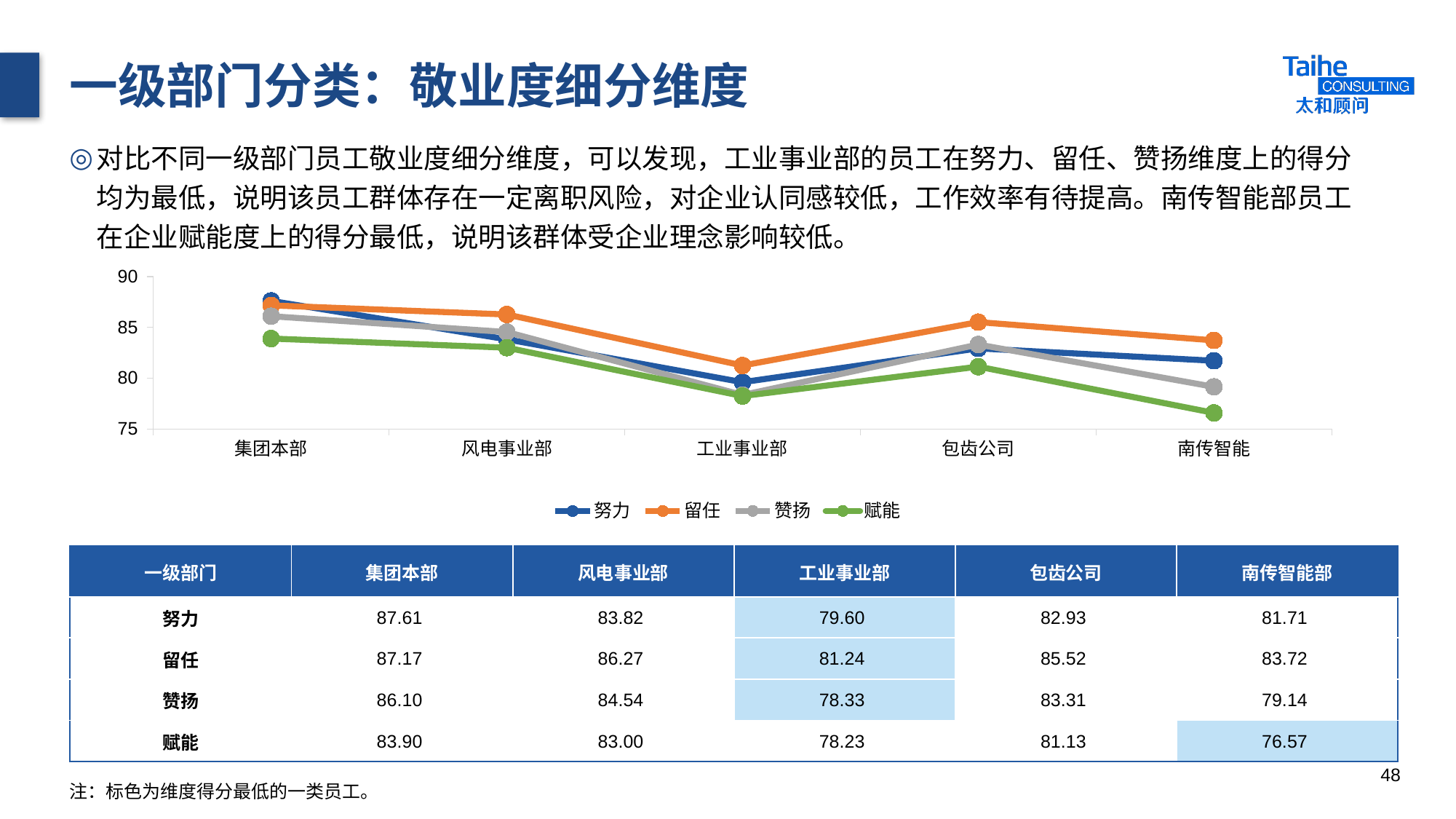

# 一级部门分类：敬业度细分维度
对比不同一级部门员工敬业度细分维度，可以发现，工业事业部的员工在努力、留任、赞扬维度上的得分均为最低，说明该员工群体存在一定离职风险，对企业认同感较低，工作效率有待提高。南传智能部员工在企业赋能度上的得分最低，说明该群体受企业理念影响较低。

### Chart

| Category | 努力 | 留任 | 赞扬 | 赋能 |
|---|---|---|---|---|
| 集团本部 | 87.61 | 87.17 | 86.1 | 83.9 |
| 风电事业部 | 83.82 | 86.27 | 84.54 | 83.0 |
| 工业事业部 | 79.6 | 81.24 | 78.33 | 78.23 |
| 包齿公司 | 82.93 | 85.52 | 83.31 | 81.13 |
| 南传智能 | 81.71 | 83.72 | 79.14 | 76.57 |
| 一级部门 | 集团本部 | 风电事业部 | 工业事业部 | 包齿公司 | 南传智能部 |
| --- | --- | --- | --- | --- | --- |
| 努力 | 87.61 | 83.82 | 79.60 | 82.93 | 81.71 |
| 留任 | 87.17 | 86.27 | 81.24 | 85.52 | 83.72 |
| 赞扬 | 86.10 | 84.54 | 78.33 | 83.31 | 79.14 |
| 赋能 | 83.90 | 83.00 | 78.23 | 81.13 | 76.57 |
48
注：标色为维度得分最低的一类员工。